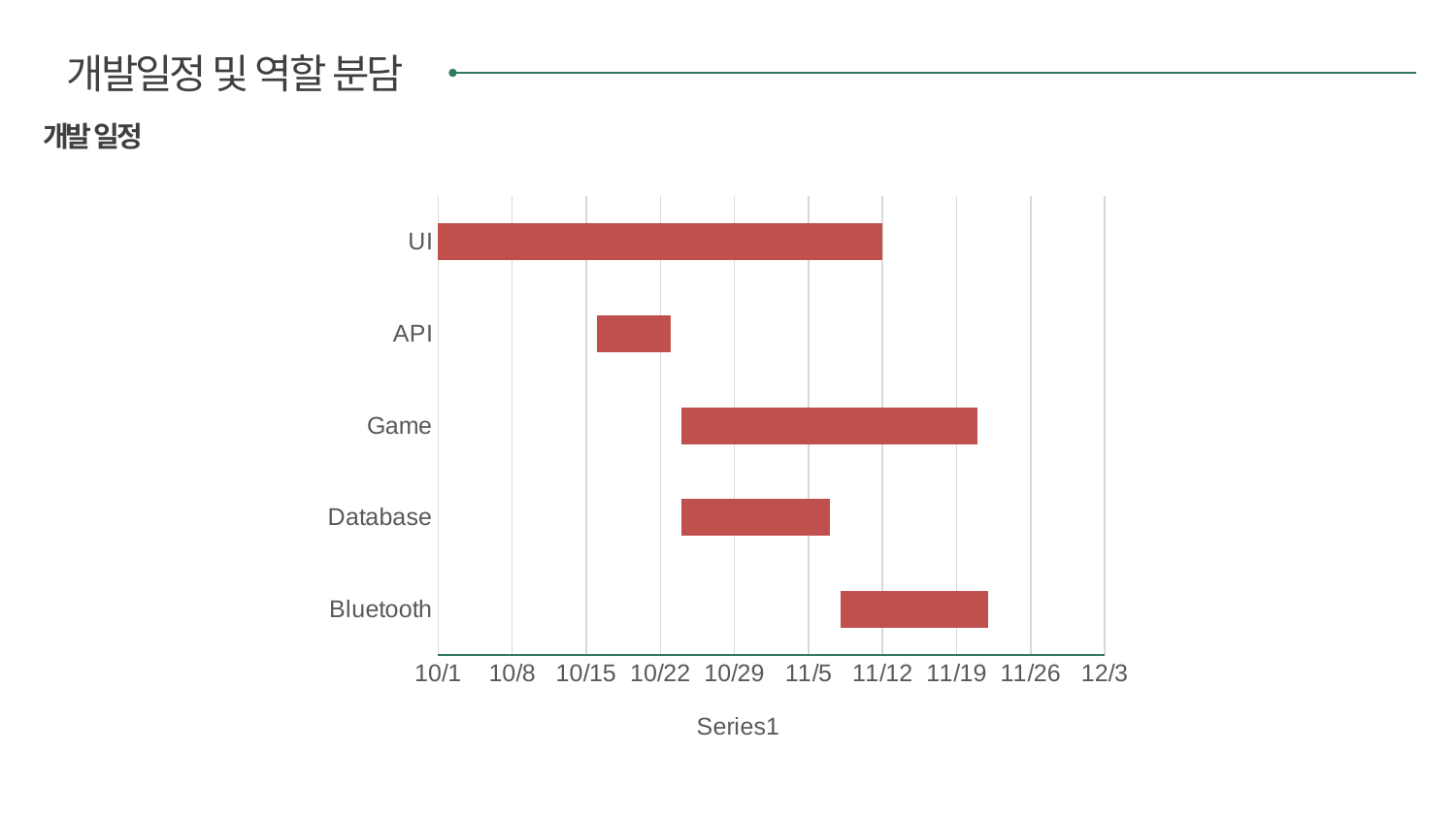

개발일정 및 역할 분담
개발 일정

### Chart

| Category |  | 작업기간 |
|---|---|---|
| Bluetooth | 313.0 | 14.0 |
| Database | 298.0 | 14.0 |
| Game | 298.0 | 28.0 |
| API | 290.0 | 7.0 |
| UI | 275.0 | 42.0 |